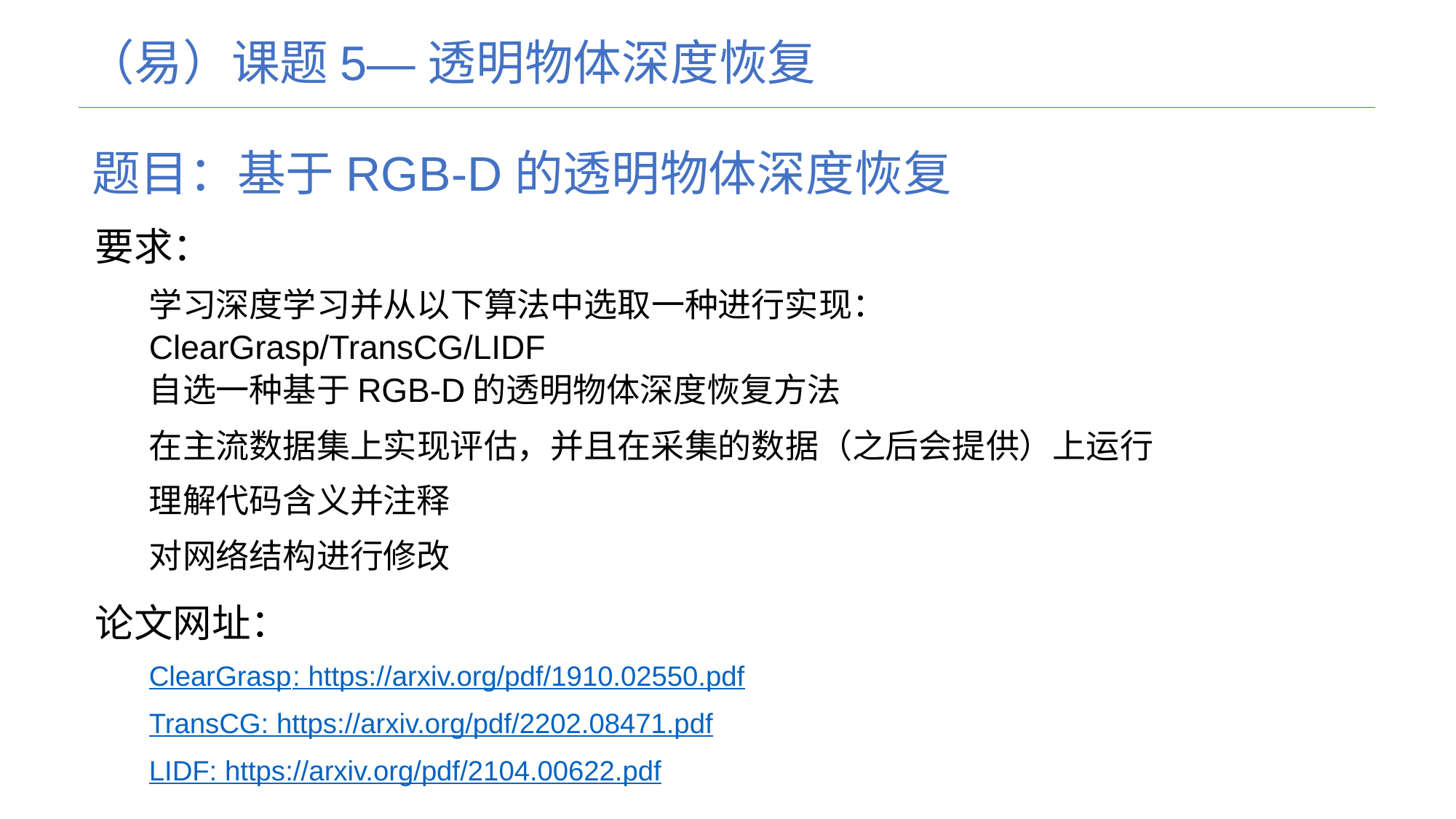

（易）课题5—透明物体深度恢复
题目：基于RGB-D的透明物体深度恢复
要求：
学习深度学习并从以下算法中选取一种进行实现：
	ClearGrasp/TransCG/LIDF
	自选一种基于RGB-D的透明物体深度恢复方法
在主流数据集上实现评估，并且在采集的数据（之后会提供）上运行
理解代码含义并注释
对网络结构进行修改
论文网址：
ClearGrasp: https://arxiv.org/pdf/1910.02550.pdf
TransCG: https://arxiv.org/pdf/2202.08471.pdf
LIDF: https://arxiv.org/pdf/2104.00622.pdf